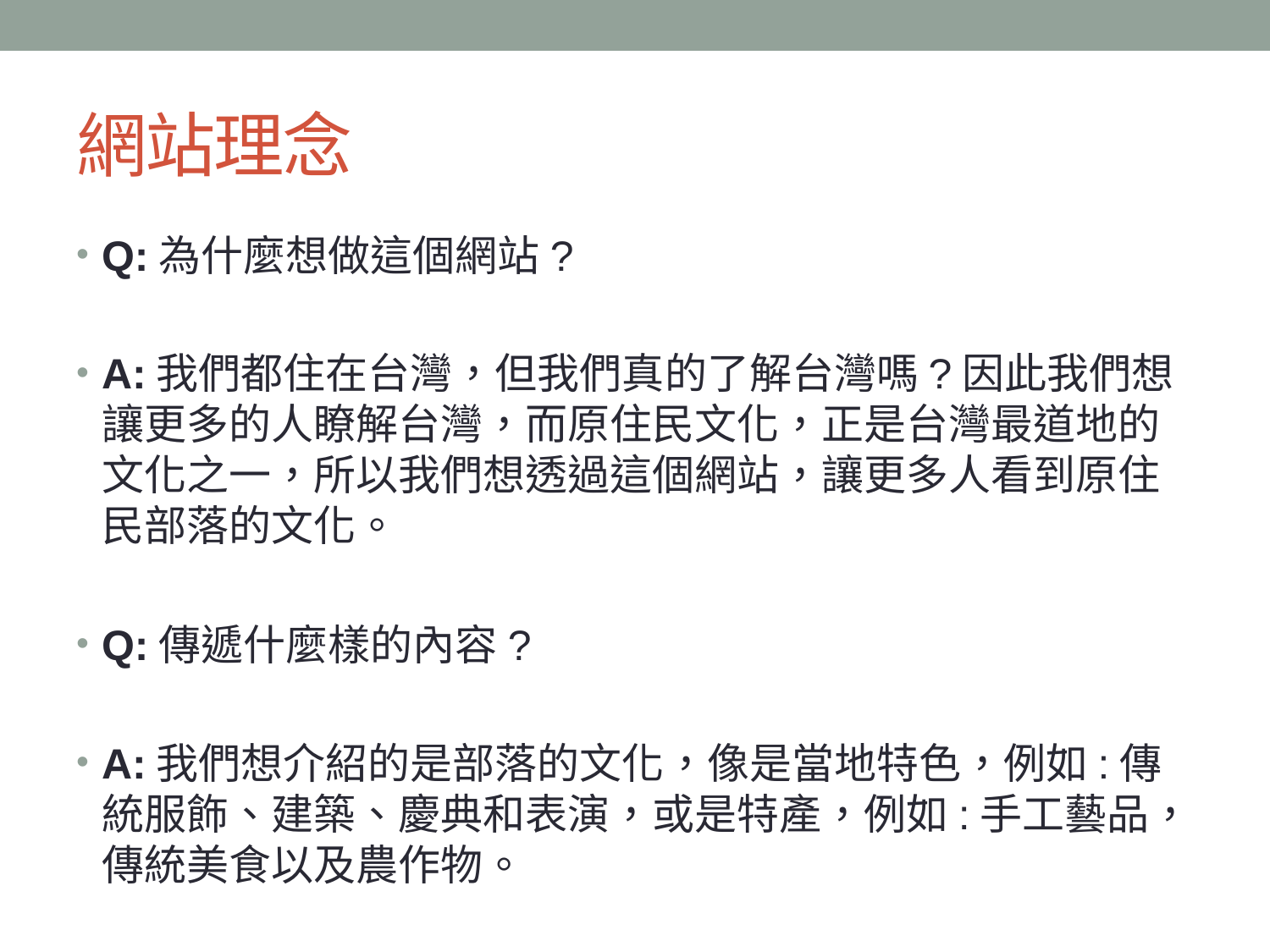

# 網站理念
Q:為什麼想做這個網站?

A:我們都住在台灣，但我們真的了解台灣嗎?因此我們想讓更多的人瞭解台灣，而原住民文化，正是台灣最道地的文化之一，所以我們想透過這個網站，讓更多人看到原住民部落的文化。

Q:傳遞什麼樣的內容?

A:我們想介紹的是部落的文化，像是當地特色，例如:傳統服飾、建築、慶典和表演，或是特產，例如:手工藝品，傳統美食以及農作物。